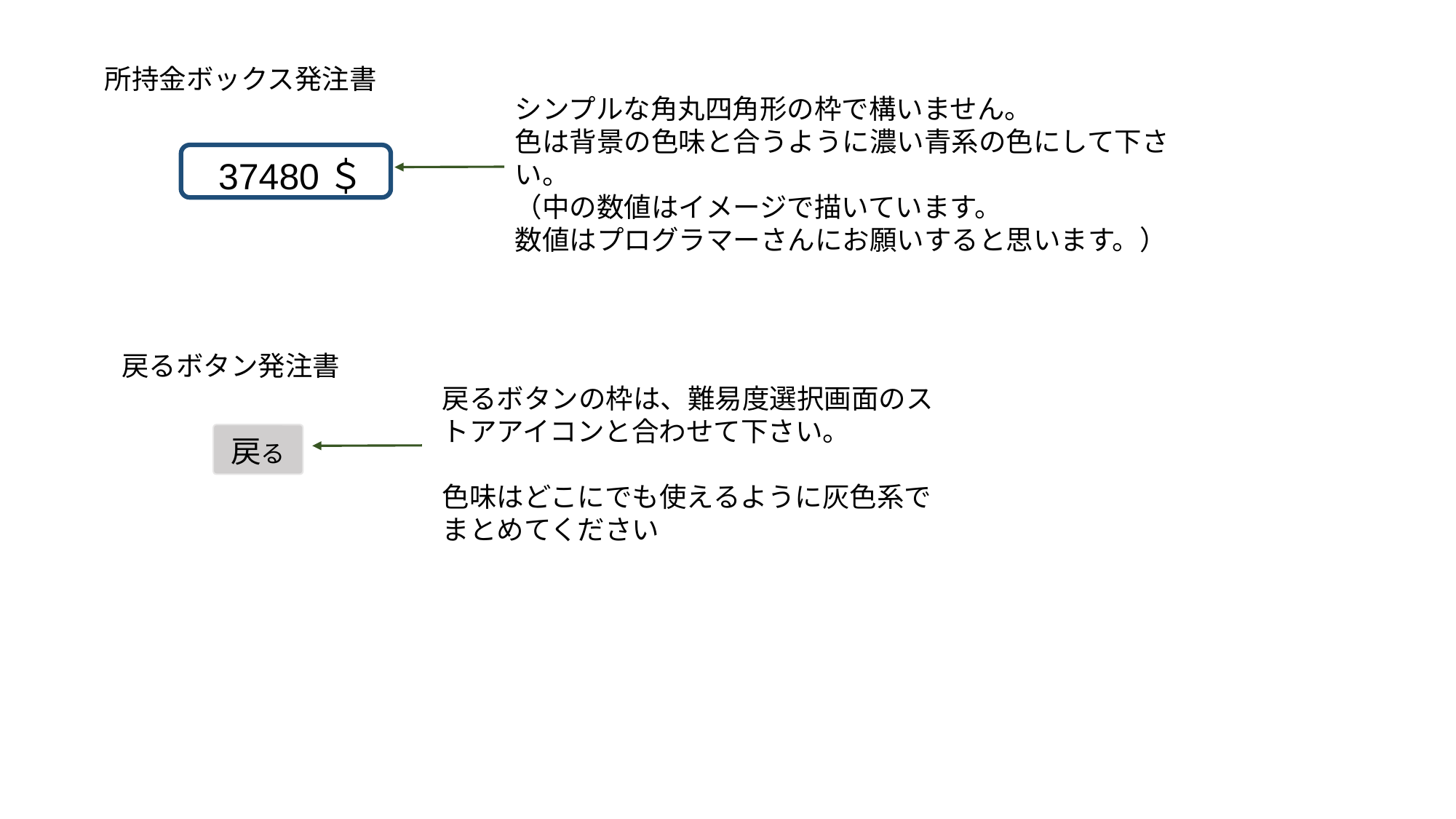

所持金ボックス発注書
シンプルな角丸四角形の枠で構いません。
色は背景の色味と合うように濃い青系の色にして下さい。
（中の数値はイメージで描いています。
数値はプログラマーさんにお願いすると思います。）

37480＄
戻るボタン発注書
戻るボタンの枠は、難易度選択画面のストアアイコンと合わせて下さい。

色味はどこにでも使えるように灰色系でまとめてください

戻る